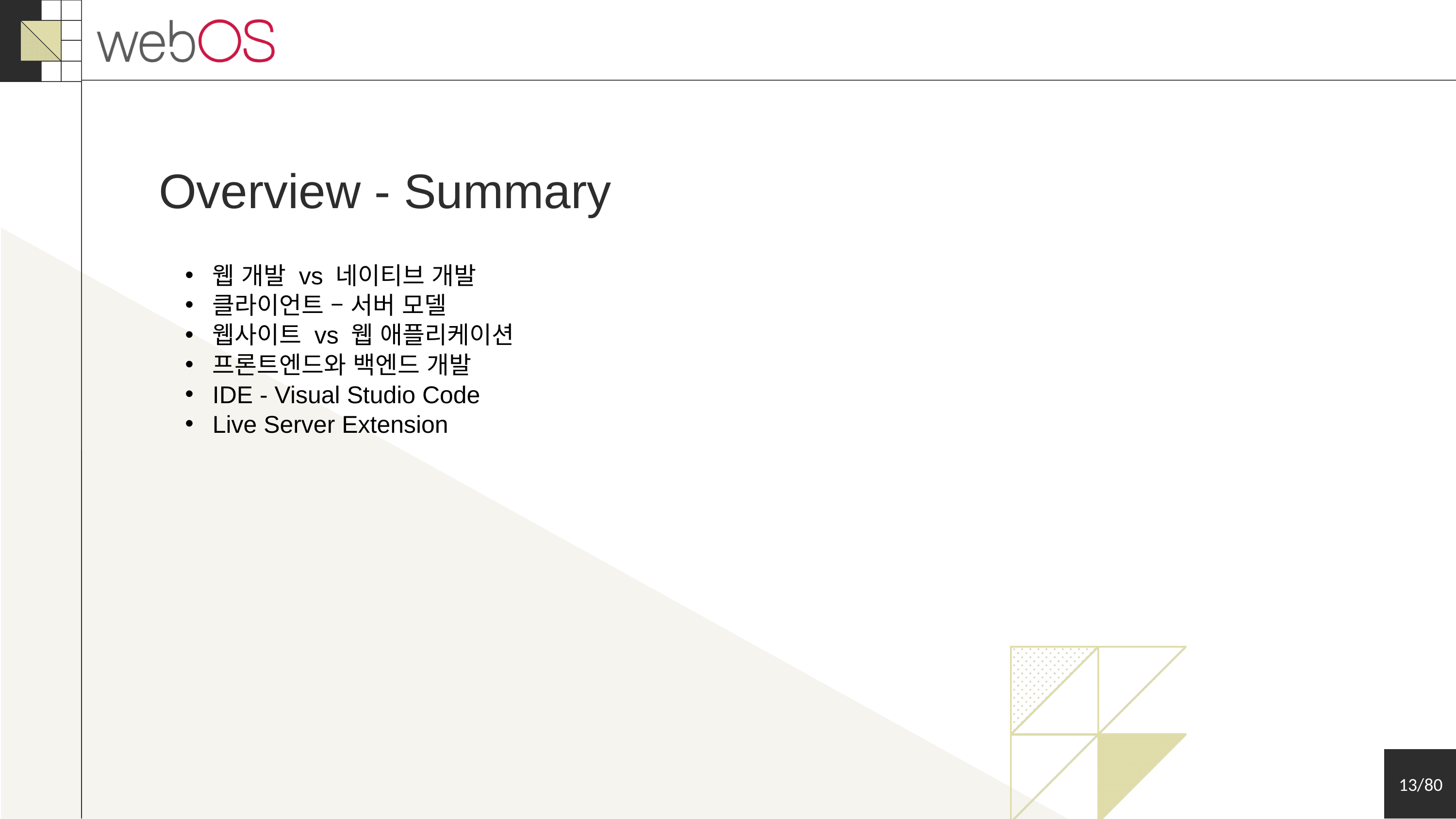

Overview - Summary
웹 개발 vs 네이티브 개발
클라이언트 – 서버 모델
웹사이트 vs 웹 애플리케이션
프론트엔드와 백엔드 개발
IDE - Visual Studio Code
Live Server Extension

13/80